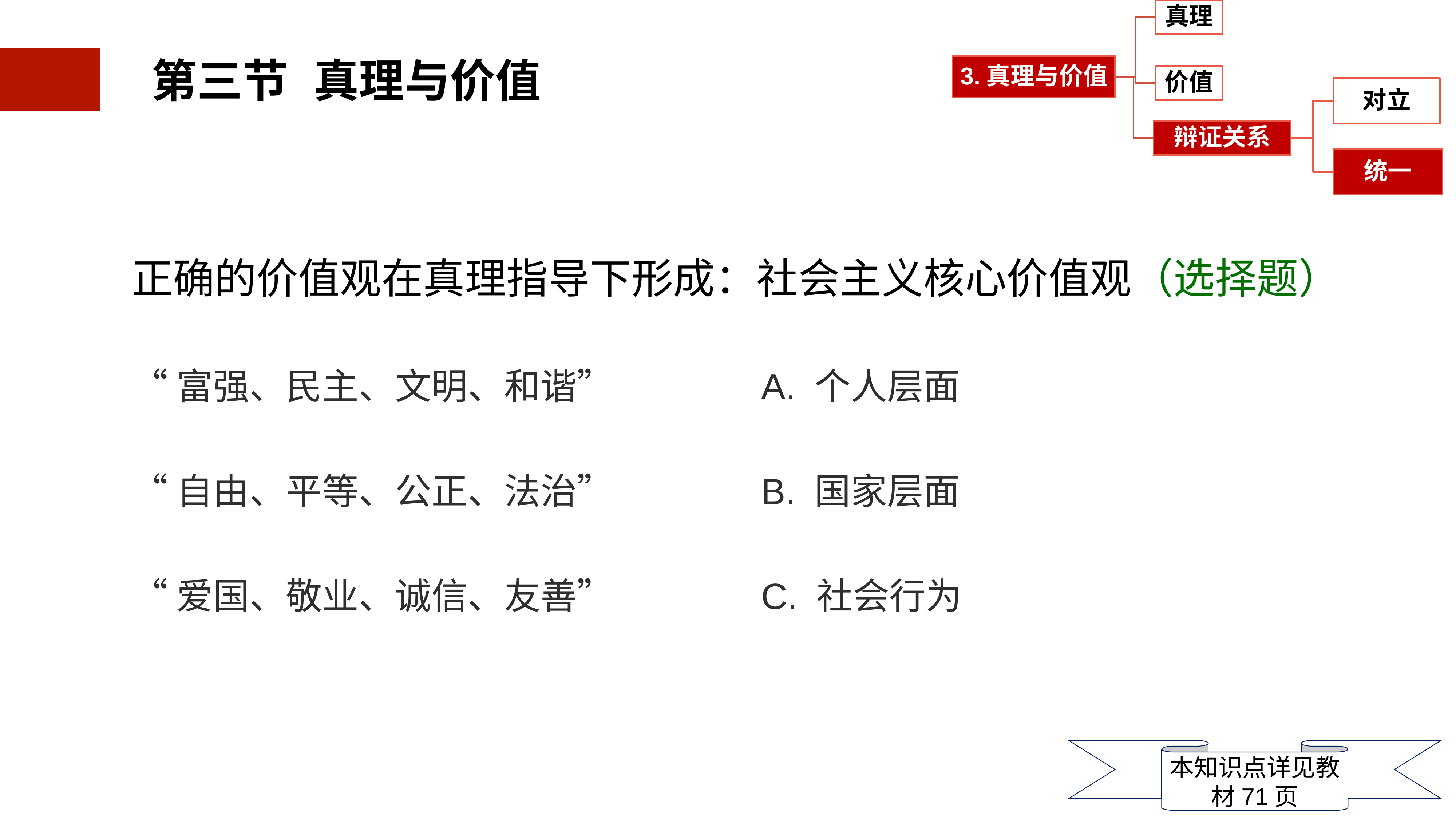

3.真理与价值
真理
价值
辩证关系
对立
统一
正确的价值观在真理指导下形成：社会主义核心价值观（选择题）

“富强、民主、文明、和谐”                 A. 个人层面

“自由、平等、公正、法治”                 B. 国家层面

“爱国、敬业、诚信、友善”                 C. 社会行为

本知识点详见教材71页